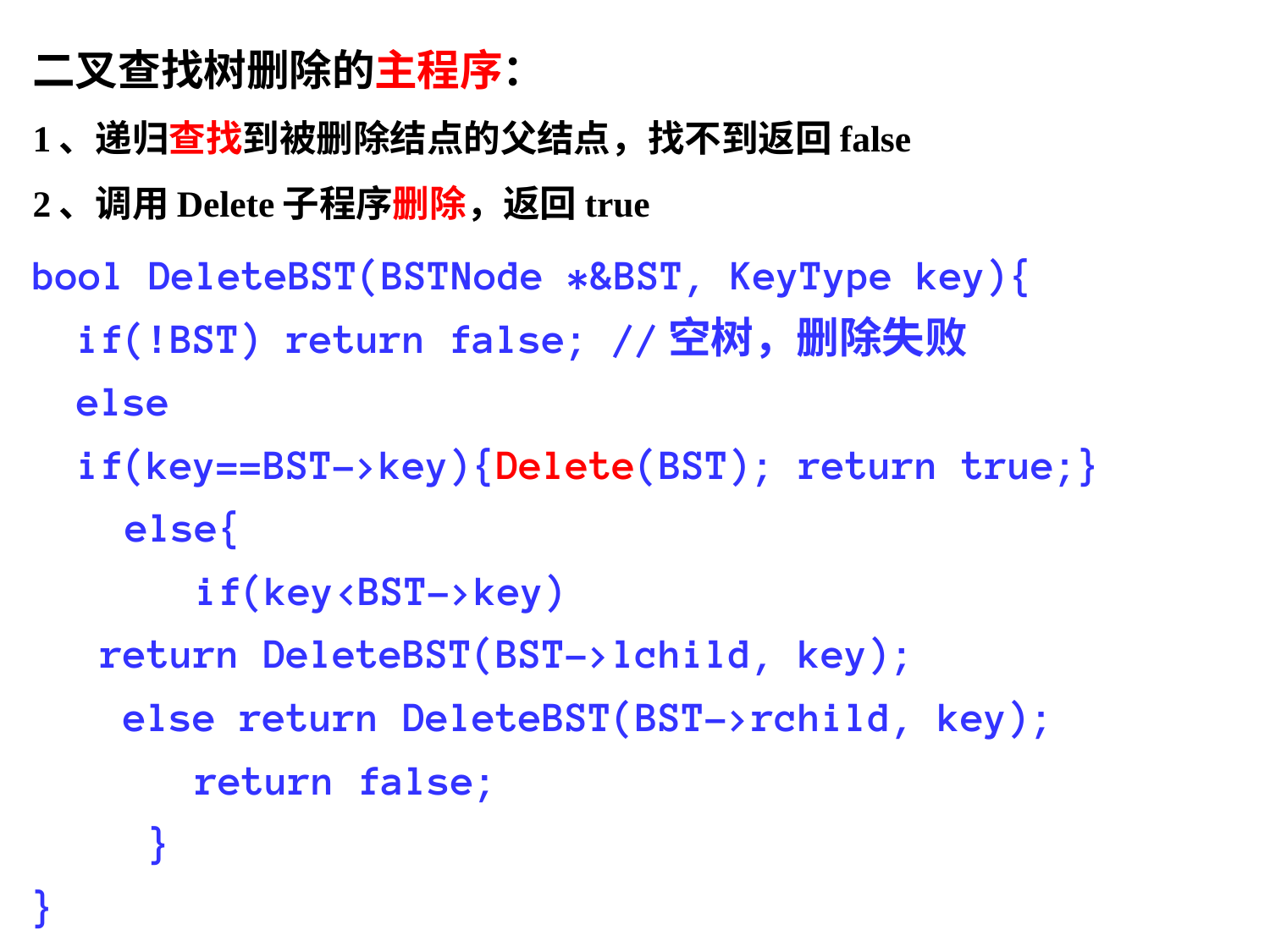

二叉查找树删除的主程序：
1、递归查找到被删除结点的父结点，找不到返回false
2、调用Delete子程序删除，返回true
bool DeleteBST(BSTNode *&BST, KeyType key){
	if(!BST) return false; //空树，删除失败
	else
		if(key==BST->key){Delete(BST); return true;}
    else{
       if(key<BST->key)
			 return DeleteBST(BST->lchild, key);
		  else return DeleteBST(BST->rchild, key);
       return false;
     }
}